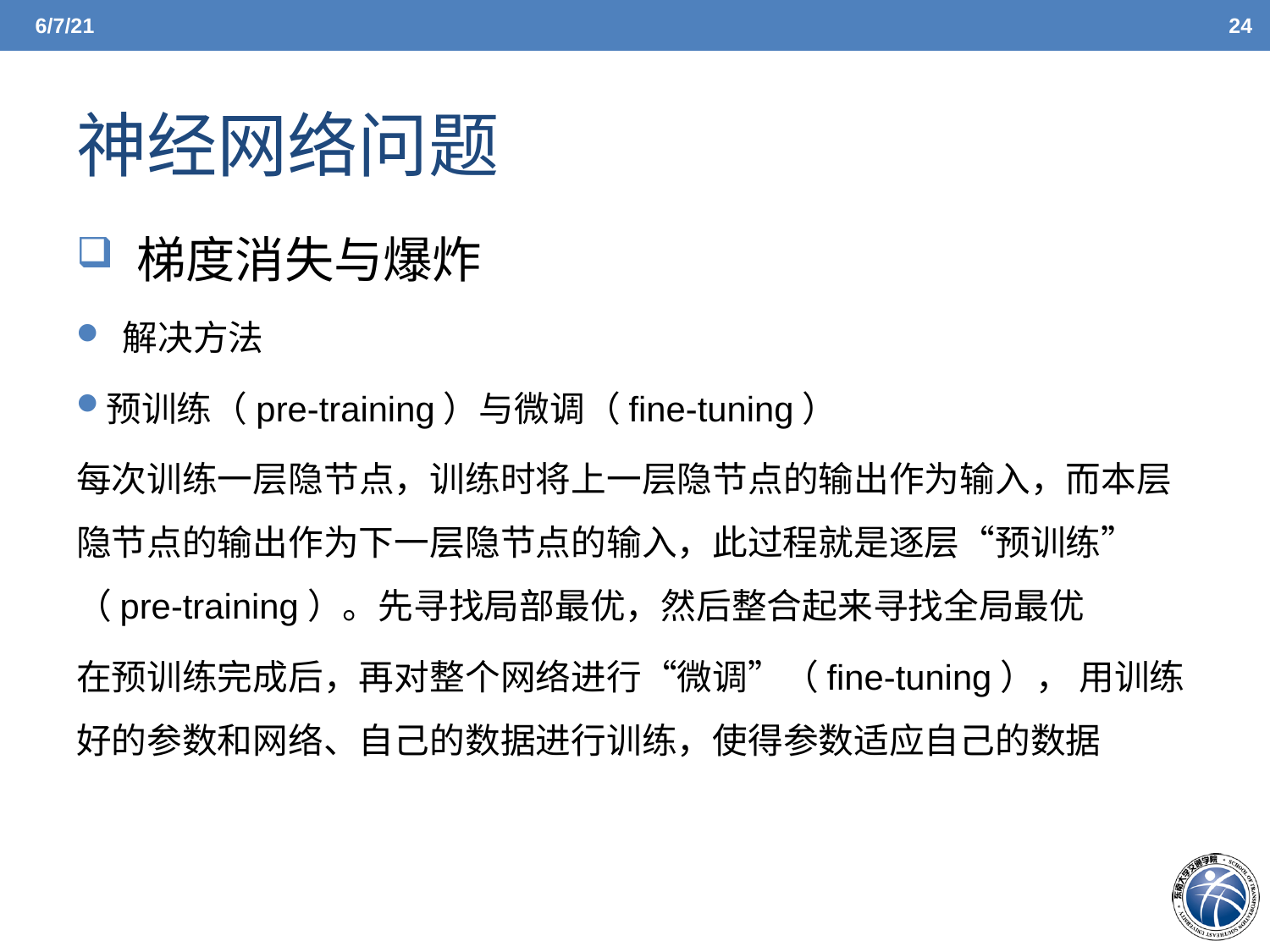

6/7/21
24
# 神经网络问题
 梯度消失与爆炸
 解决方法
预训练（pre-training）与微调（fine-tuning）
每次训练一层隐节点，训练时将上一层隐节点的输出作为输入，而本层隐节点的输出作为下一层隐节点的输入，此过程就是逐层“预训练”（pre-training）。先寻找局部最优，然后整合起来寻找全局最优
在预训练完成后，再对整个网络进行“微调”（fine-tuning）， 用训练好的参数和网络、自己的数据进行训练，使得参数适应自己的数据